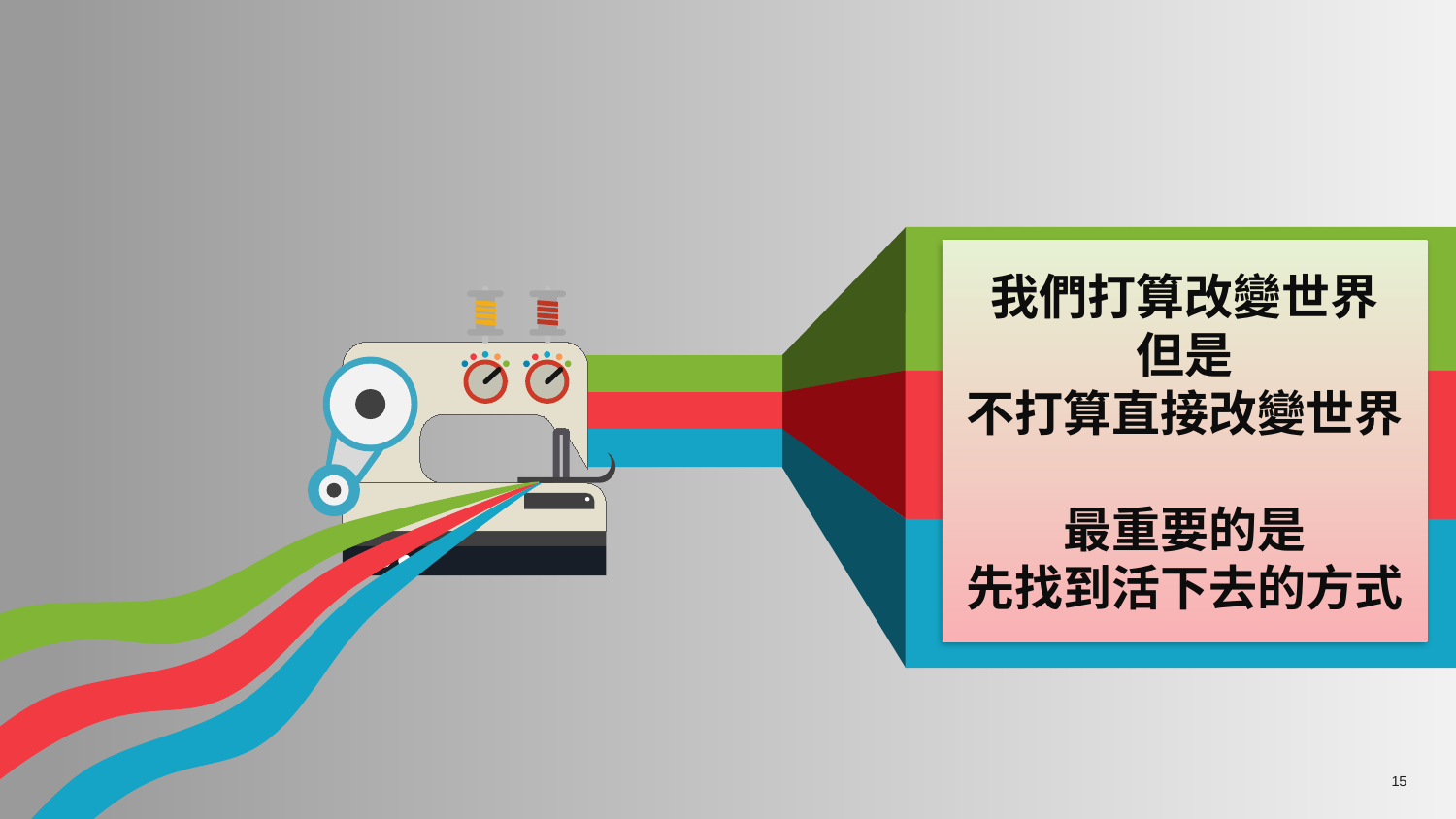

我們打算改變世界
但是
不打算直接改變世界

最重要的是
先找到活下去的方式

15